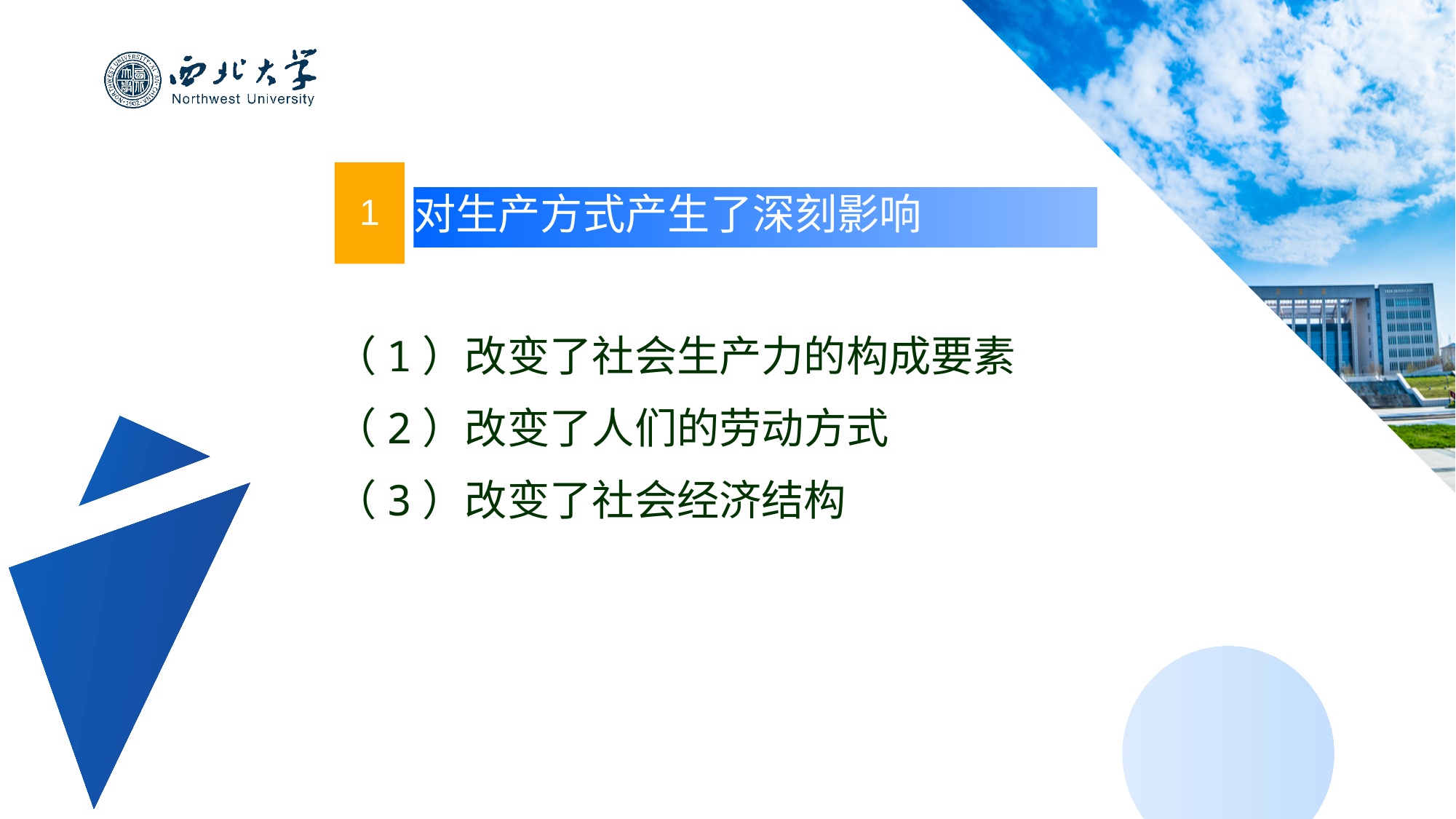

对生产方式产生了深刻影响
1
（1）改变了社会生产力的构成要素
（2）改变了人们的劳动方式
（3）改变了社会经济结构